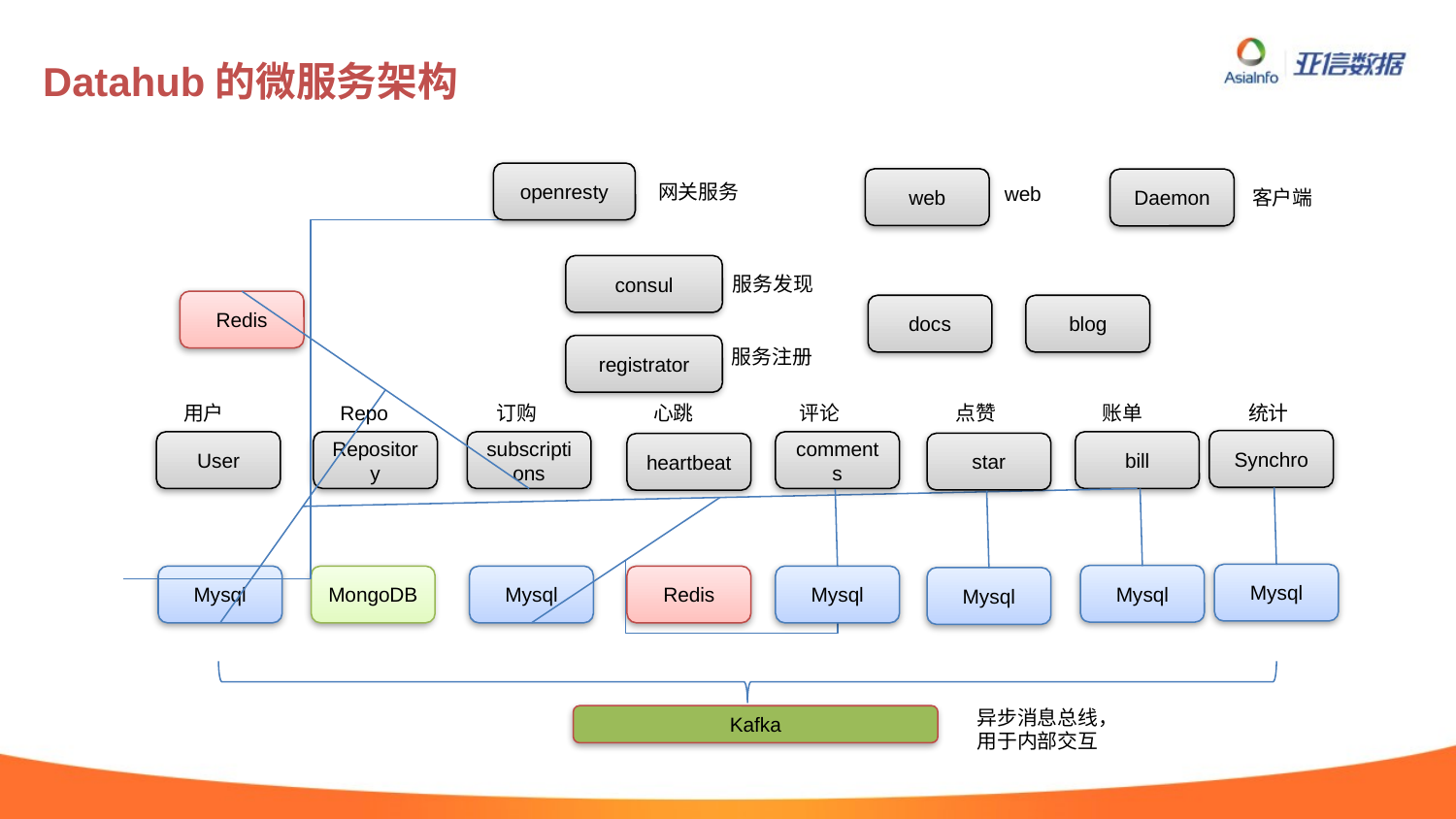

# Datahub的微服务架构

openresty
web
Daemon
网关服务
web
客户端
consul
服务发现
Redis
docs
blog
registrator
服务注册
用户
Repo
订购
心跳
评论
点赞
账单
统计
Synchro
User
Repository
subscriptions
comments
bill
star
heartbeat
Mysql
Mysql
Mysql
MongoDB
Mysql
Redis
Mysql
Mysql
异步消息总线，用于内部交互
Kafka